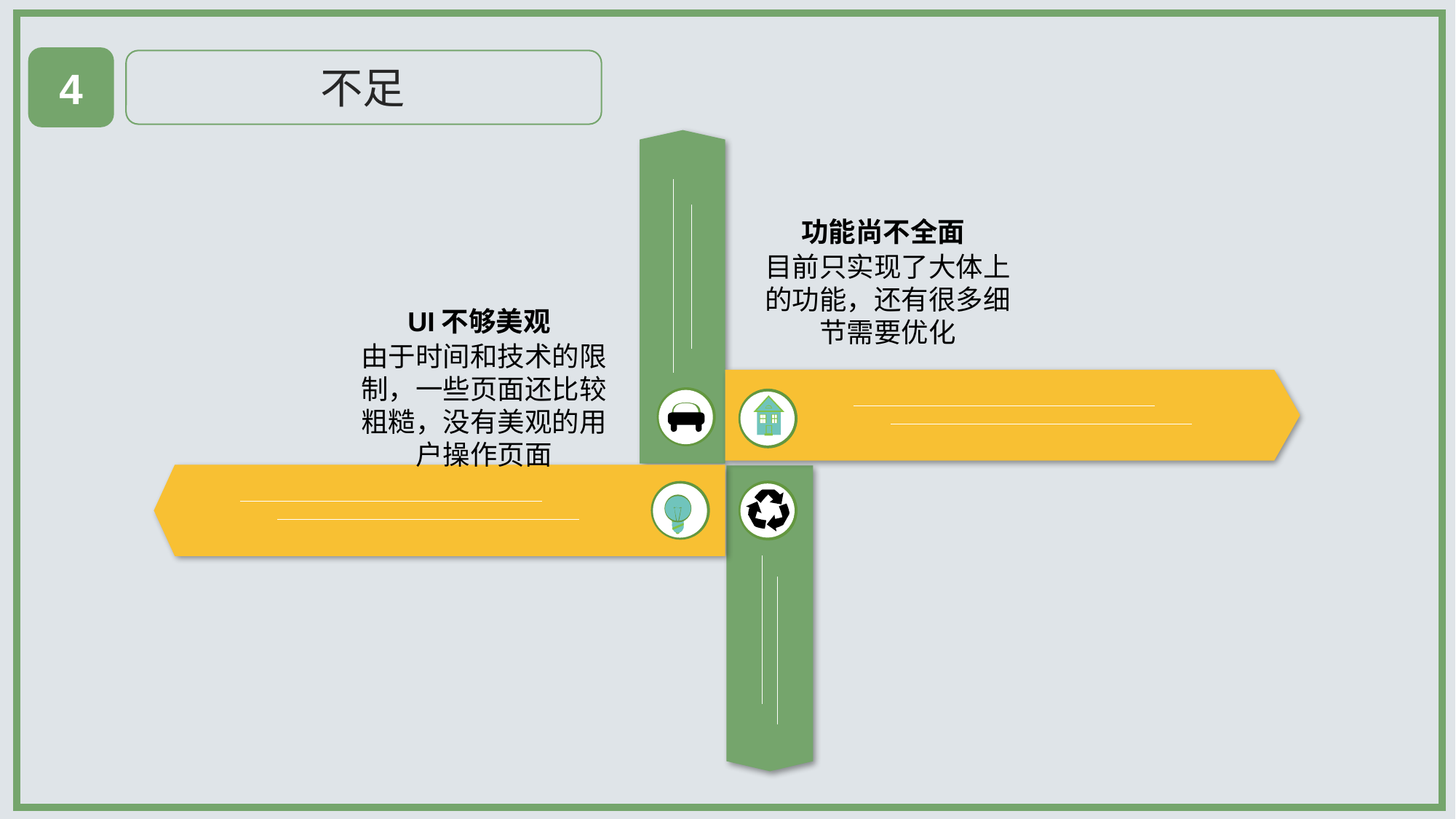

4

不足

功能尚不全面
目前只实现了大体上的功能，还有很多细节需要优化
UI不够美观
由于时间和技术的限制，一些页面还比较粗糙，没有美观的用户操作页面